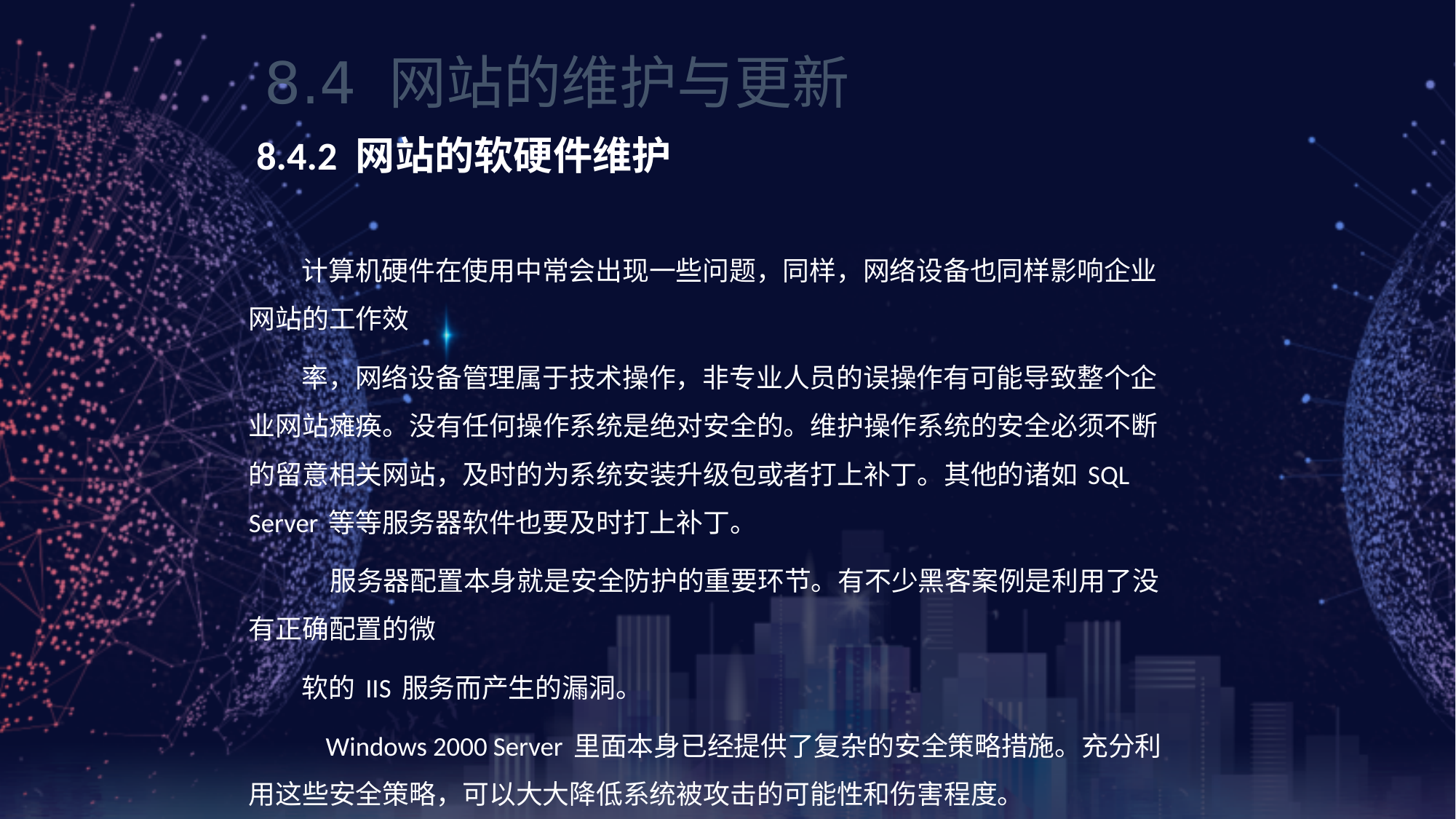

《网页设计与制作案例教程》（第3版）
8.4 网站的维护与更新
8.4.2 网站的软硬件维护
计算机硬件在使用中常会出现一些问题，同样，网络设备也同样影响企业网站的工作效
率，网络设备管理属于技术操作，非专业人员的误操作有可能导致整个企业网站瘫痪。没有任何操作系统是绝对安全的。维护操作系统的安全必须不断的留意相关网站，及时的为系统安装升级包或者打上补丁。其他的诸如 SQL Server 等等服务器软件也要及时打上补丁。
    服务器配置本身就是安全防护的重要环节。有不少黑客案例是利用了没有正确配置的微
软的 IIS 服务而产生的漏洞。
    Windows 2000 Server 里面本身已经提供了复杂的安全策略措施。充分利用这些安全策略，可以大大降低系统被攻击的可能性和伤害程度。